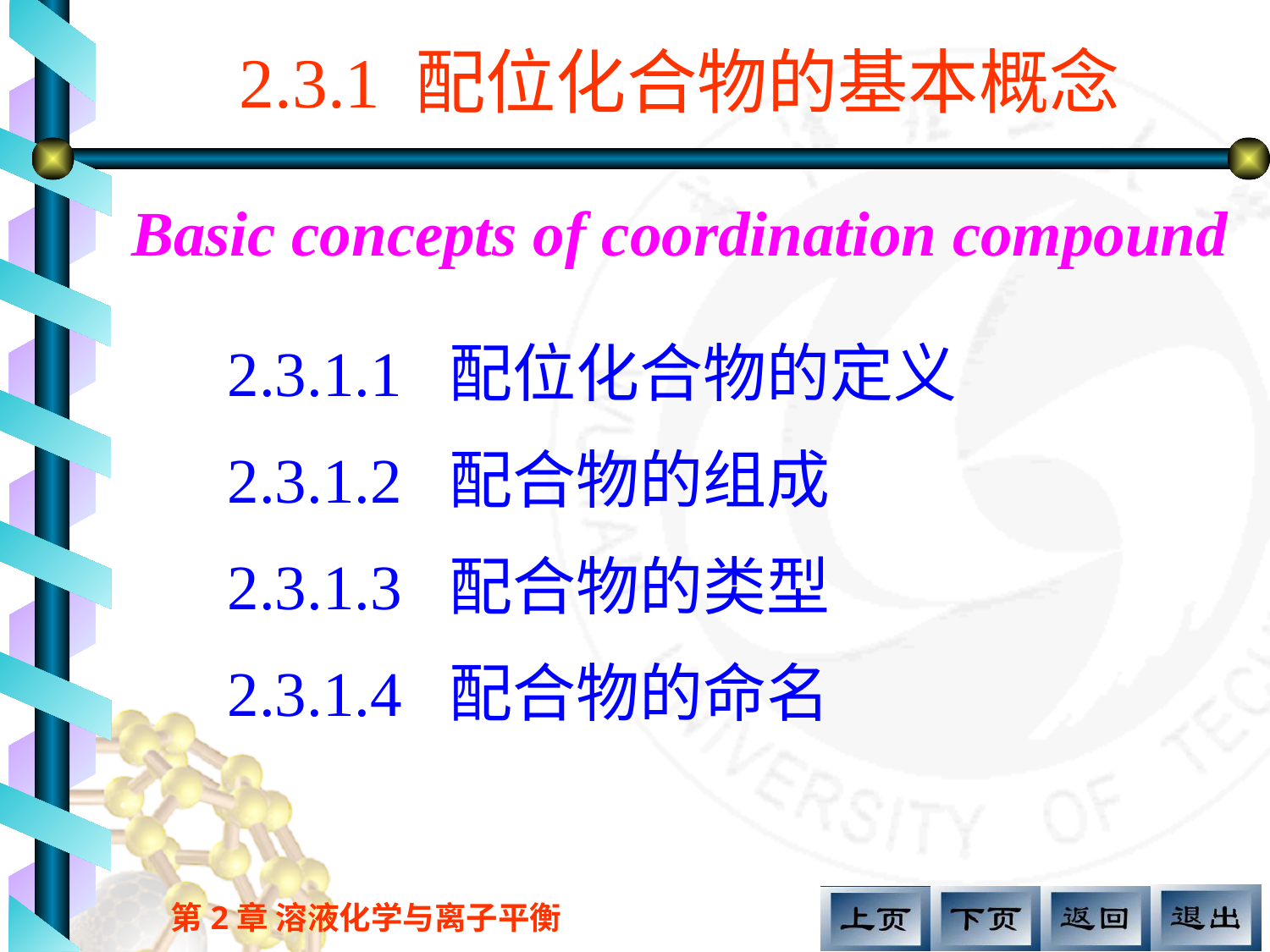

# 2.3.1 配位化合物的基本概念
Basic concepts of coordination compound

2.3.1.1  配位化合物的定义
2.3.1.2  配合物的组成
2.3.1.3  配合物的类型
2.3.1.4  配合物的命名